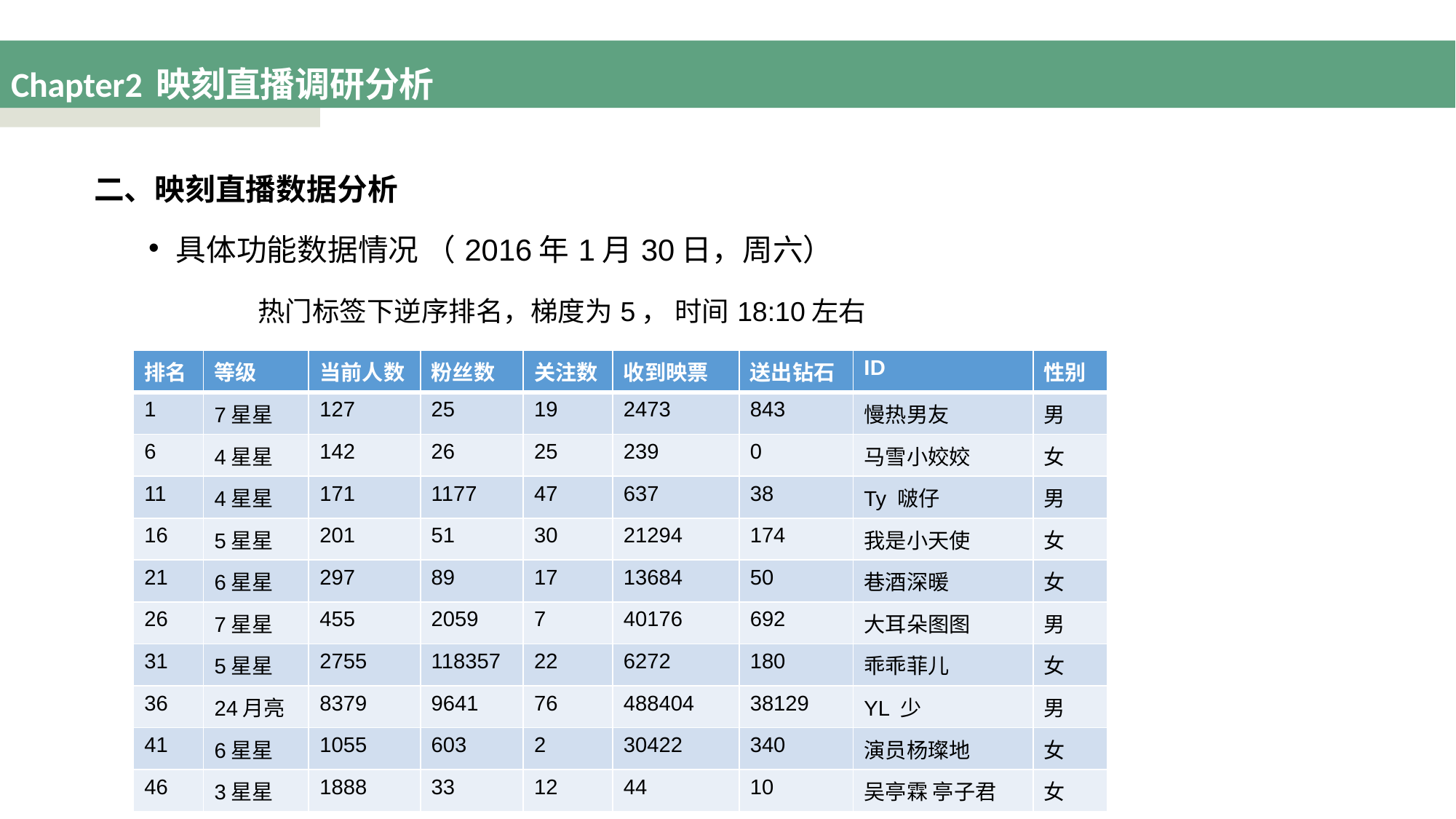

# Chapter2 映刻直播调研分析
二、映刻直播数据分析
具体功能数据情况 （2016年1月30日，周六）
	热门标签下逆序排名，梯度为5， 时间18:10左右
	逆序多为低等级用户，他们一般为业余分享者，而非职业主播
| 排名 | 等级 | 当前人数 | 粉丝数 | 关注数 | 收到映票 | 送出钻石 | ID | 性别 |
| --- | --- | --- | --- | --- | --- | --- | --- | --- |
| 1 | 7星星 | 127 | 25 | 19 | 2473 | 843 | 慢热男友 | 男 |
| 6 | 4星星 | 142 | 26 | 25 | 239 | 0 | 马雪小姣姣 | 女 |
| 11 | 4星星 | 171 | 1177 | 47 | 637 | 38 | Ty 啵仔 | 男 |
| 16 | 5星星 | 201 | 51 | 30 | 21294 | 174 | 我是小天使 | 女 |
| 21 | 6星星 | 297 | 89 | 17 | 13684 | 50 | 巷酒深暖 | 女 |
| 26 | 7星星 | 455 | 2059 | 7 | 40176 | 692 | 大耳朵图图 | 男 |
| 31 | 5星星 | 2755 | 118357 | 22 | 6272 | 180 | 乖乖菲儿 | 女 |
| 36 | 24月亮 | 8379 | 9641 | 76 | 488404 | 38129 | YL 少 | 男 |
| 41 | 6星星 | 1055 | 603 | 2 | 30422 | 340 | 演员杨璨地 | 女 |
| 46 | 3星星 | 1888 | 33 | 12 | 44 | 10 | 吴亭霖 亭子君 | 女 |